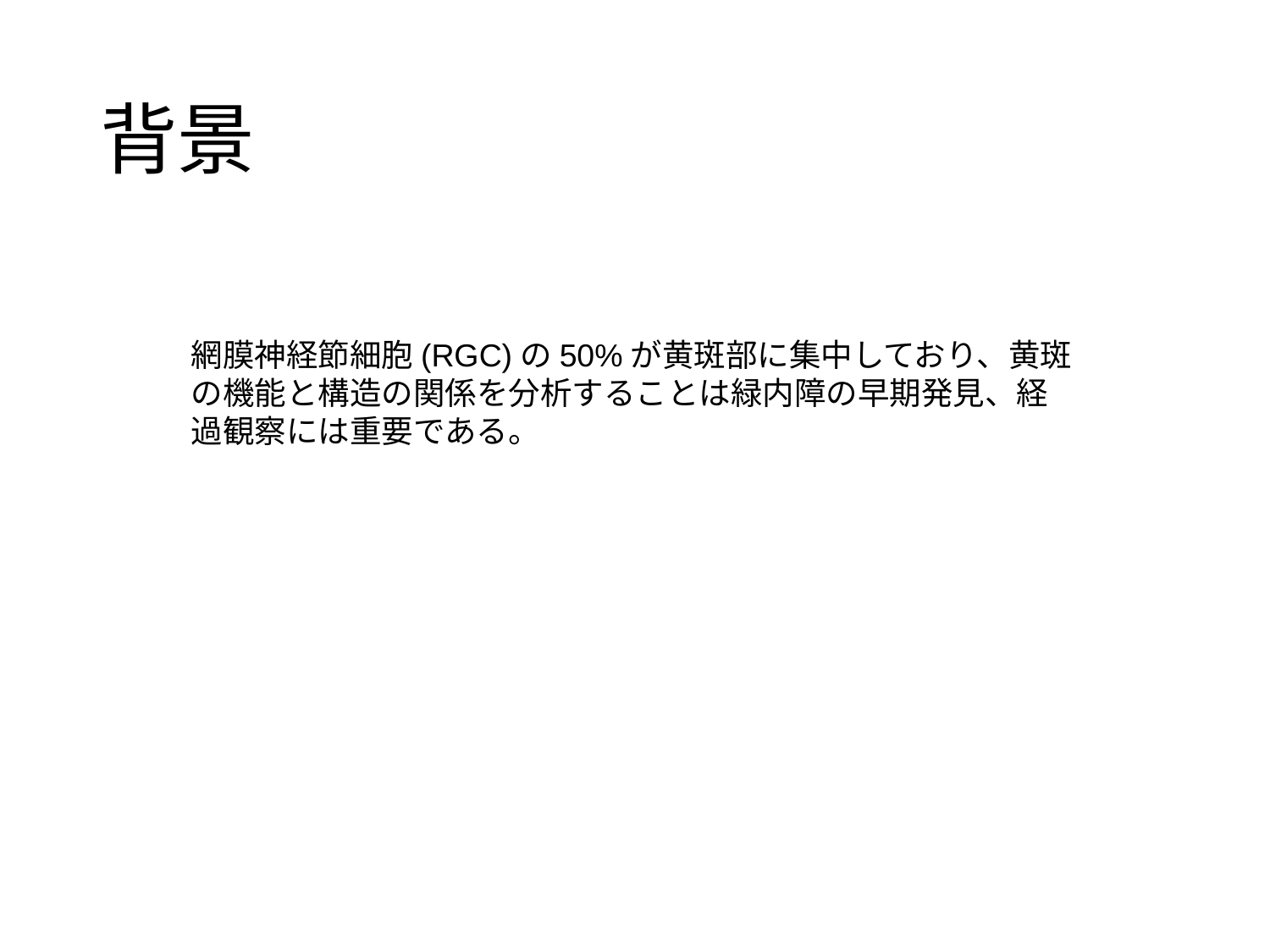

# 背景
網膜神経節細胞(RGC)の50%が黄斑部に集中しており、黄斑の機能と構造の関係を分析することは緑内障の早期発見、経過観察には重要である。